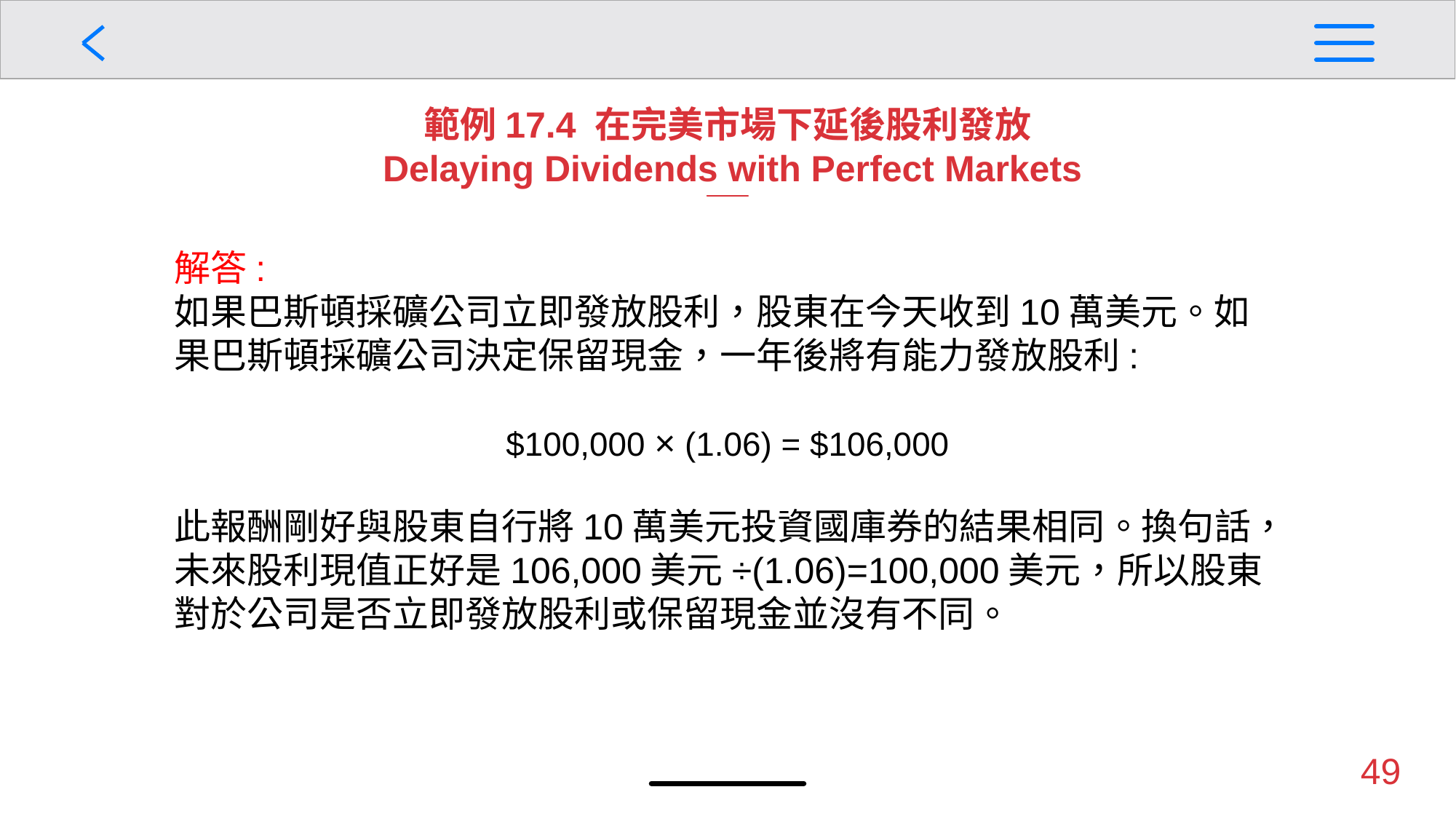

範例17.4 在完美市場下延後股利發放
 Delaying Dividends with Perfect Markets
解答:
如果巴斯頓採礦公司立即發放股利，股東在今天收到10萬美元。如果巴斯頓採礦公司決定保留現金，一年後將有能力發放股利:

$100,000 × (1.06) = $106,000

此報酬剛好與股東自行將10萬美元投資國庫券的結果相同。換句話，未來股利現值正好是106,000美元÷(1.06)=100,000美元，所以股東對於公司是否立即發放股利或保留現金並沒有不同。
49